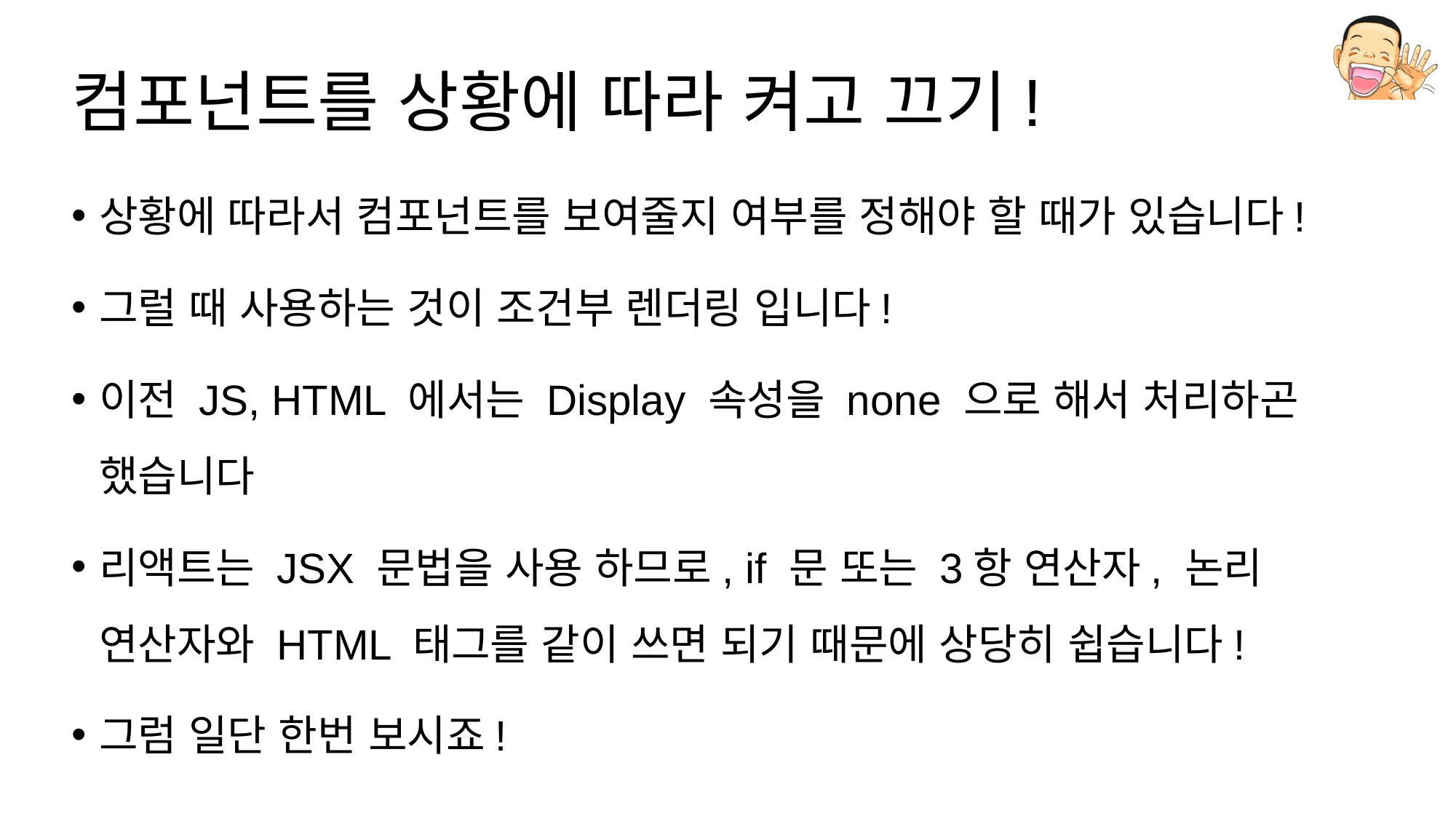

# 컴포넌트를 상황에 따라 켜고 끄기!
상황에 따라서 컴포넌트를 보여줄지 여부를 정해야 할 때가 있습니다!
그럴 때 사용하는 것이 조건부 렌더링 입니다!
이전 JS, HTML 에서는 Display 속성을 none 으로 해서 처리하곤 했습니다
리액트는 JSX 문법을 사용 하므로, if 문 또는 3항 연산자, 논리 연산자와 HTML 태그를 같이 쓰면 되기 때문에 상당히 쉽습니다!
그럼 일단 한번 보시죠!